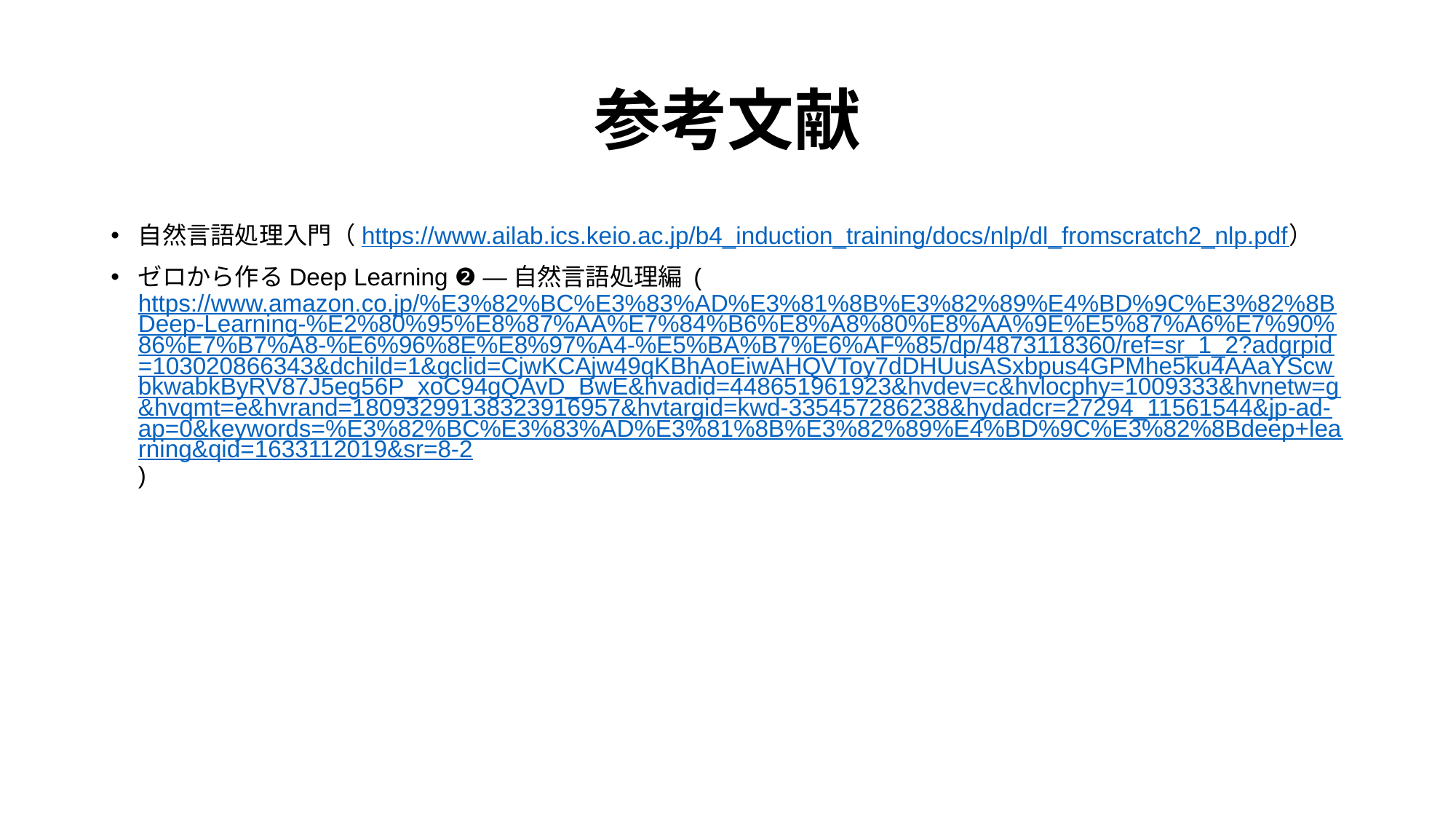

# 参考文献
自然言語処理入門（https://www.ailab.ics.keio.ac.jp/b4_induction_training/docs/nlp/dl_fromscratch2_nlp.pdf）
ゼロから作るDeep Learning ❷ ―自然言語処理編 (https://www.amazon.co.jp/%E3%82%BC%E3%83%AD%E3%81%8B%E3%82%89%E4%BD%9C%E3%82%8BDeep-Learning-%E2%80%95%E8%87%AA%E7%84%B6%E8%A8%80%E8%AA%9E%E5%87%A6%E7%90%86%E7%B7%A8-%E6%96%8E%E8%97%A4-%E5%BA%B7%E6%AF%85/dp/4873118360/ref=sr_1_2?adgrpid=103020866343&dchild=1&gclid=CjwKCAjw49qKBhAoEiwAHQVToy7dDHUusASxbpus4GPMhe5ku4AAaYScwbkwabkByRV87J5eg56P_xoC94gQAvD_BwE&hvadid=448651961923&hvdev=c&hvlocphy=1009333&hvnetw=g&hvqmt=e&hvrand=18093299138323916957&hvtargid=kwd-335457286238&hydadcr=27294_11561544&jp-ad-ap=0&keywords=%E3%82%BC%E3%83%AD%E3%81%8B%E3%82%89%E4%BD%9C%E3%82%8Bdeep+learning&qid=1633112019&sr=8-2)